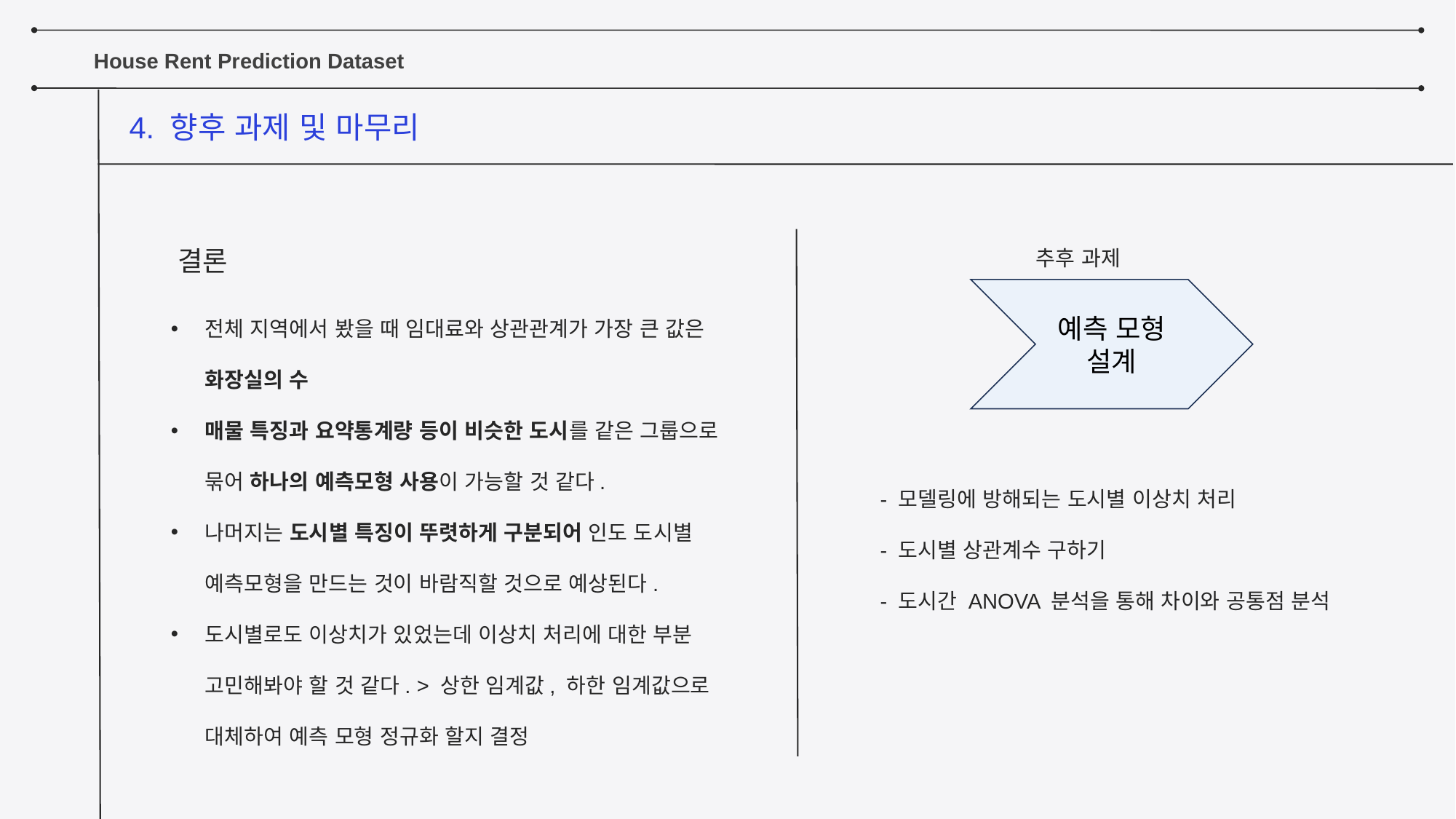

House Rent Prediction Dataset
4. 향후 과제 및 마무리
결론
추후 과제

예측 모형
설계
전체 지역에서 봤을 때 임대료와 상관관계가 가장 큰 값은 화장실의 수
매물 특징과 요약통계량 등이 비슷한 도시를 같은 그룹으로 묶어 하나의 예측모형 사용이 가능할 것 같다.
나머지는 도시별 특징이 뚜렷하게 구분되어 인도 도시별 예측모형을 만드는 것이 바람직할 것으로 예상된다.
도시별로도 이상치가 있었는데 이상치 처리에 대한 부분 고민해봐야 할 것 같다. > 상한 임계값, 하한 임계값으로 대체하여 예측 모형 정규화 할지 결정

- 모델링에 방해되는 도시별 이상치 처리
- 도시별 상관계수 구하기
- 도시간 ANOVA 분석을 통해 차이와 공통점 분석